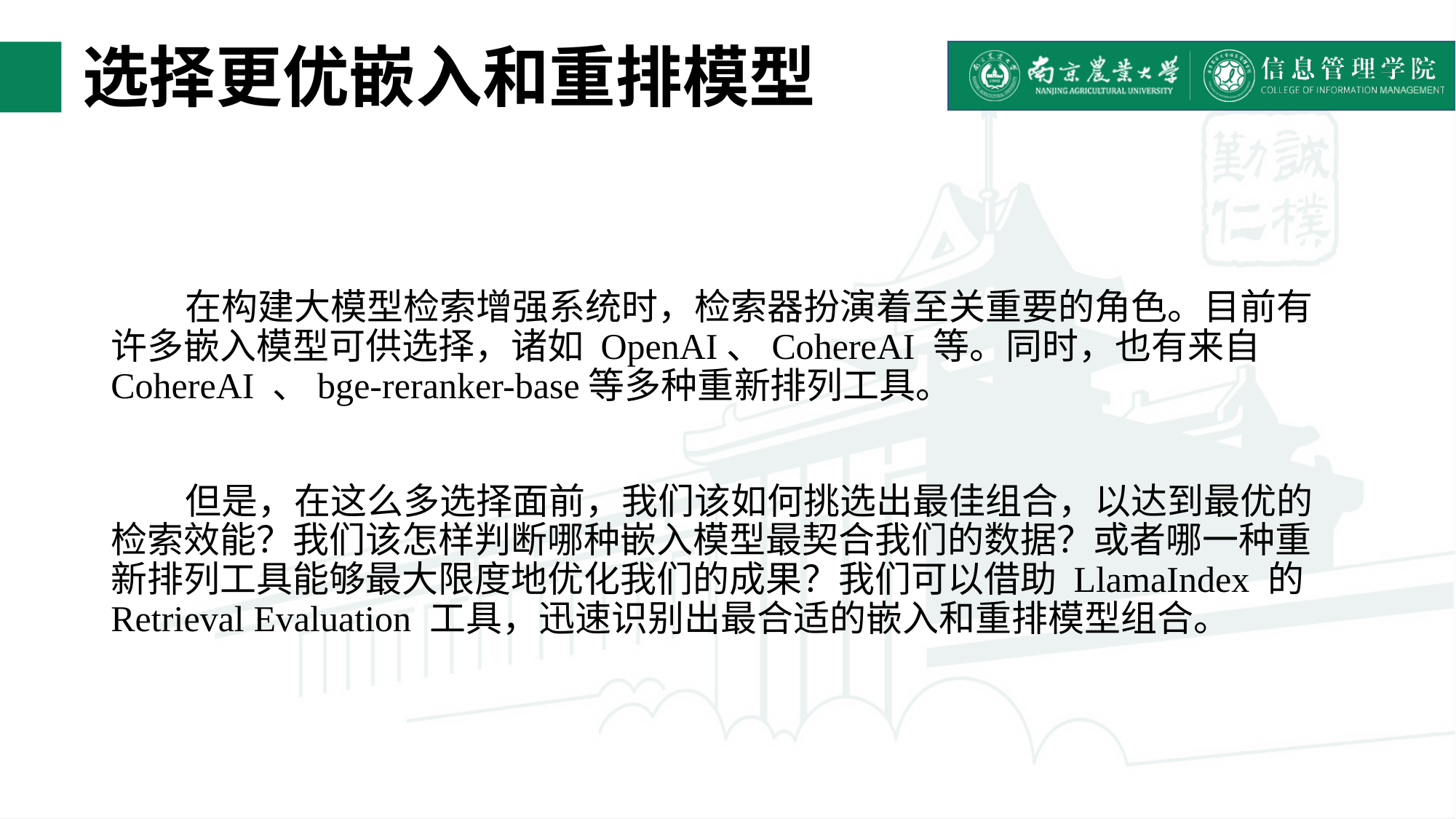

# 选择更优嵌入和重排模型
        在构建大模型检索增强系统时，检索器扮演着至关重要的角色。目前有许多嵌入模型可供选择，诸如 OpenAI、CohereAI 等。同时，也有来自 CohereAI 、bge-reranker-base等多种重新排列工具。        但是，在这么多选择面前，我们该如何挑选出最佳组合，以达到最优的检索效能？我们该怎样判断哪种嵌入模型最契合我们的数据？或者哪一种重新排列工具能够最大限度地优化我们的成果？我们可以借助 LlamaIndex 的 Retrieval Evaluation 工具，迅速识别出最合适的嵌入和重排模型组合。